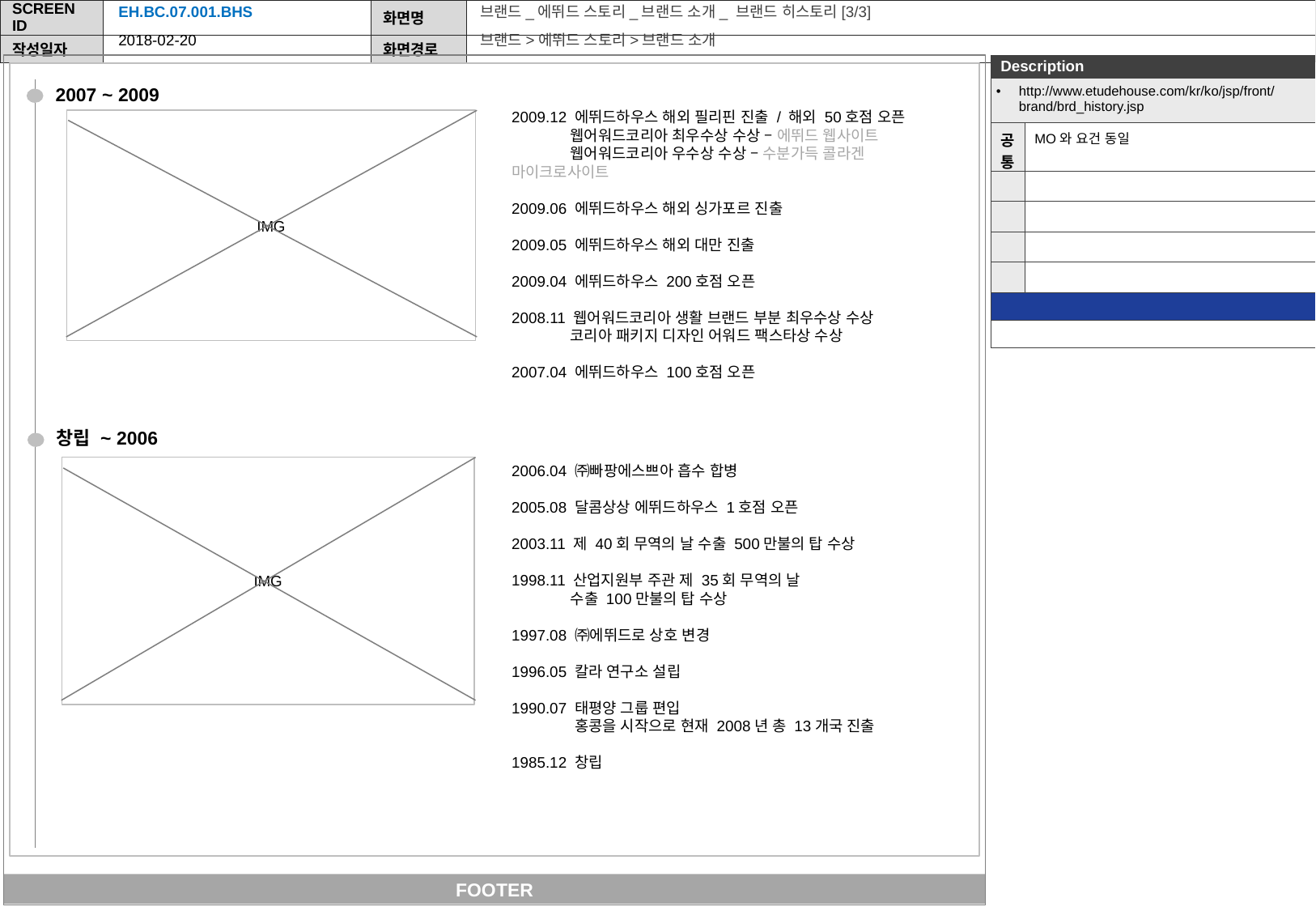

EH.BC.07.001.BHS
브랜드_에뛰드 스토리_브랜드 소개_ 브랜드 히스토리[3/3]
2018-02-20
브랜드>에뛰드 스토리>브랜드 소개

| Description |  |
| --- | --- |
| http://www.etudehouse.com/kr/ko/jsp/front/brand/brd\_history.jsp |  |
| 공통 | MO와 요건 동일 |
|  |  |
|  |  |
|  |  |
|  |  |
|  |  |
|  |  |

2007 ~ 2009

2009.12 에뛰드하우스 해외 필리핀 진출 / 해외 50호점 오픈
             웹어워드코리아 최우수상 수상 – 에뛰드 웹사이트
             웹어워드코리아 우수상 수상 – 수분가득 콜라겐 마이크로사이트

2009.06 에뛰드하우스 해외 싱가포르 진출

2009.05 에뛰드하우스 해외 대만 진출

2009.04 에뛰드하우스 200호점 오픈

2008.11 웹어워드코리아 생활 브랜드 부분 최우수상 수상
             코리아 패키지 디자인 어워드 팩스타상 수상

2007.04 에뛰드하우스 100호점 오픈
IMG
창립 ~ 2006

2006.04 ㈜빠팡에스쁘아 흡수 합병

2005.08 달콤상상 에뛰드하우스 1호점 오픈

2003.11 제 40회 무역의 날 수출 500만불의 탑 수상

1998.11 산업지원부 주관 제 35회 무역의 날
             수출 100만불의 탑 수상

1997.08 ㈜에뛰드로 상호 변경

1996.05 칼라 연구소 설립

1990.07 태평양 그룹 편입
              홍콩을 시작으로 현재 2008년 총 13개국 진출

1985.12 창립
IMG
FOOTER